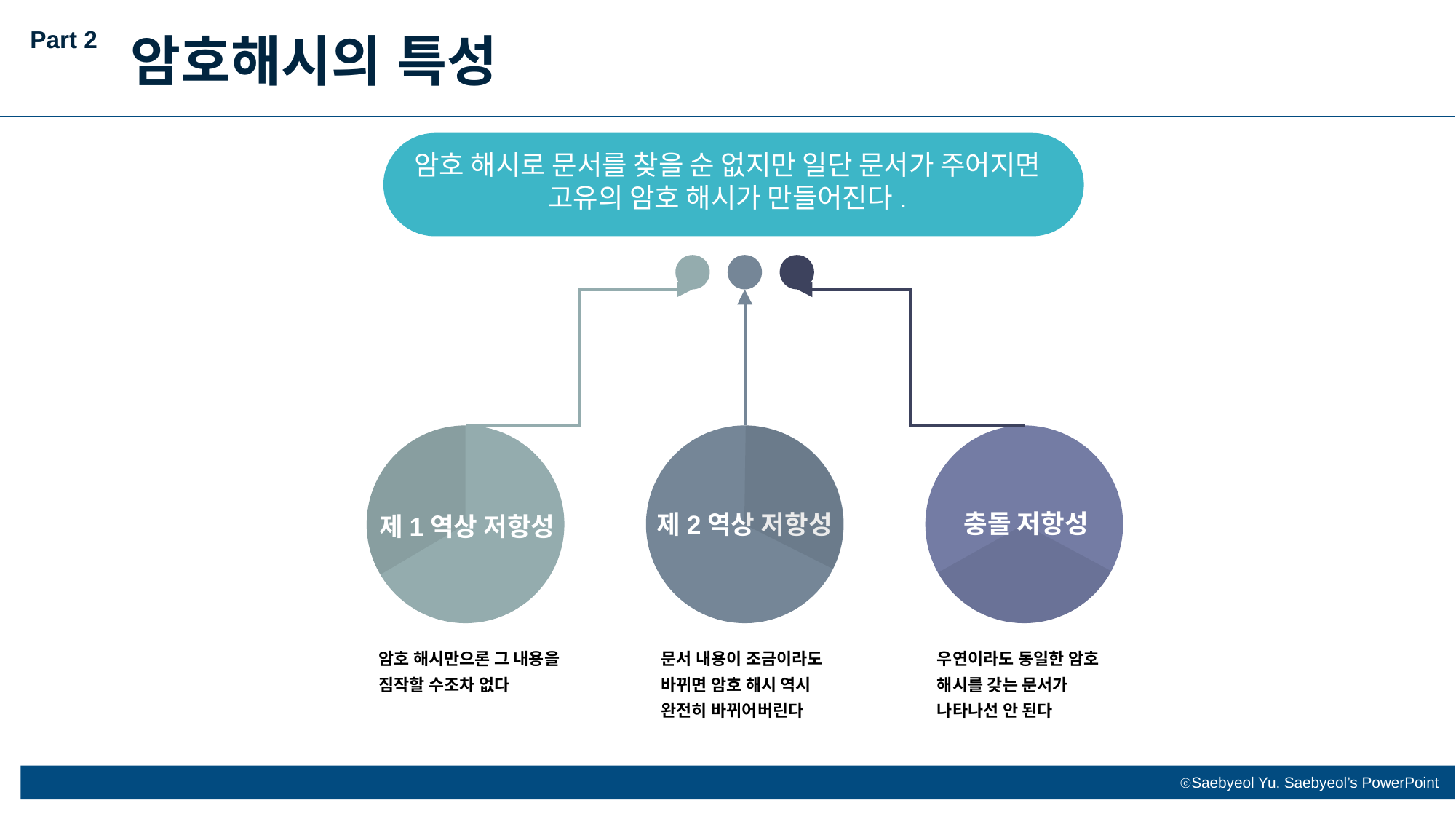

Part 2
암호해시의 특성

암호 해시로 문서를 찾을 순 없지만 일단 문서가 주어지면 고유의 암호 해시가 만들어진다.

충돌 저항성
제2역상 저항성
제1역상 저항성
암호 해시만으론 그 내용을 짐작할 수조차 없다
문서 내용이 조금이라도 바뀌면 암호 해시 역시 완전히 바뀌어버린다
우연이라도 동일한 암호 해시를 갖는 문서가 나타나선 안 된다